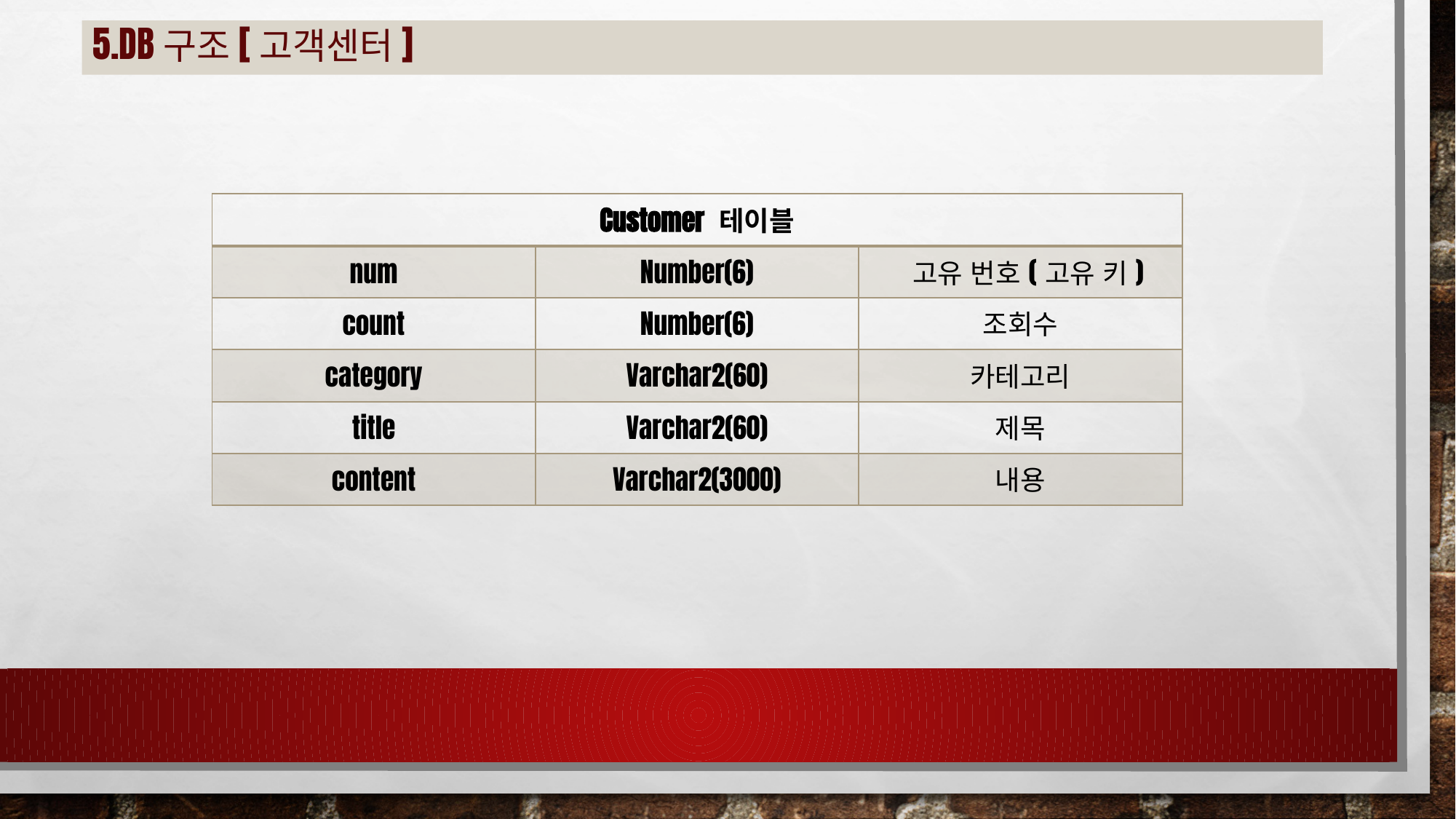

# 5.DB구조[고객센터]
| Customer 테이블 |  |  |
| --- | --- | --- |
| num | Number(6) | 고유 번호(고유 키) |
| count | Number(6) | 조회수 |
| category | Varchar2(60) | 카테고리 |
| title | Varchar2(60) | 제목 |
| content | Varchar2(3000) | 내용 |